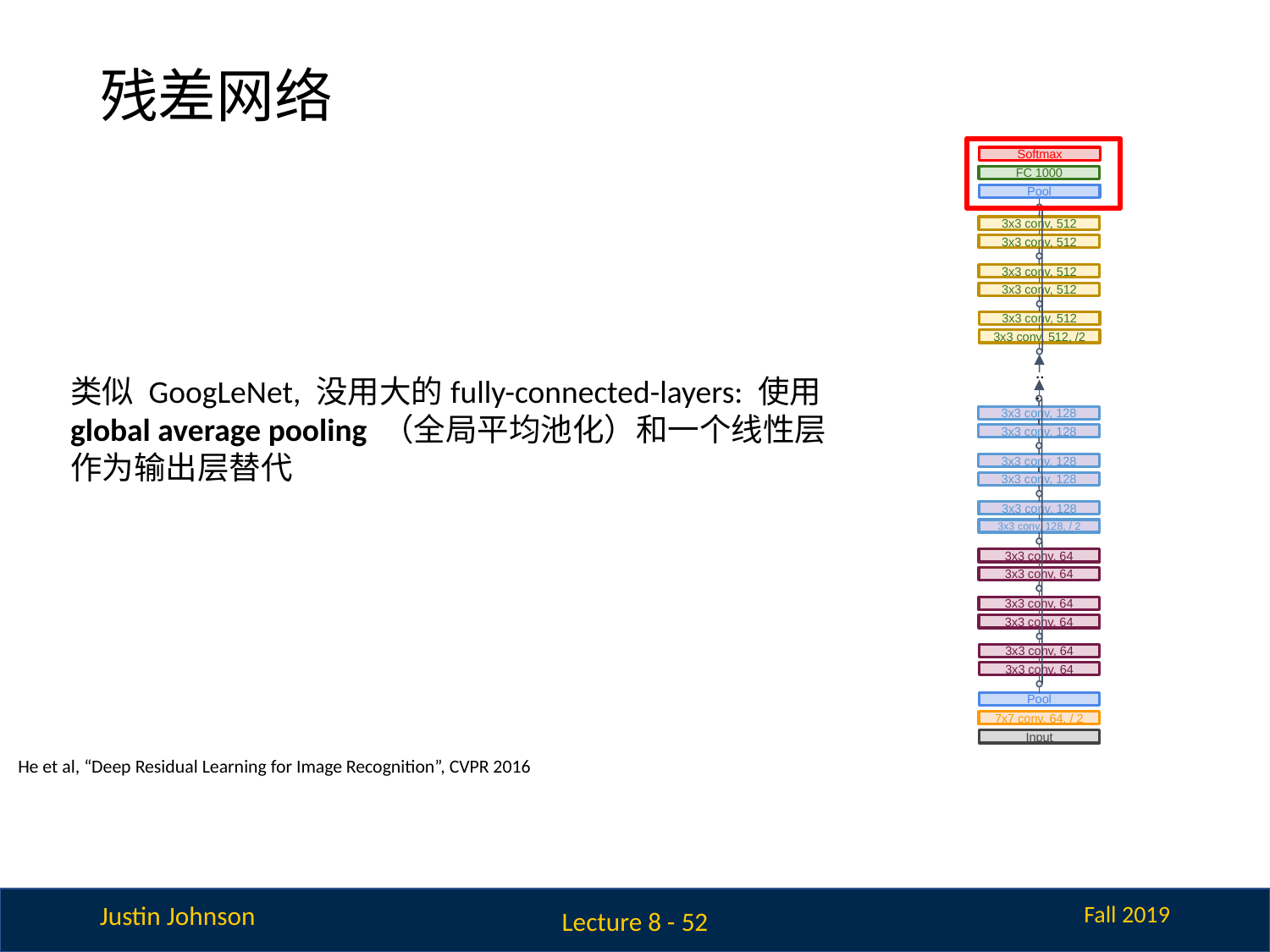

# 残差网络

Softmax
FC 1000
Pool

3x3 conv, 512
3x3 conv, 512

3x3 conv, 512
3x3 conv, 512

3x3 conv, 512
3x3 conv, 512, /2

...
类似 GoogLeNet, 没用大的fully-connected-layers: 使用 global average pooling （全局平均池化）和一个线性层作为输出层替代

3x3 conv, 128
3x3 conv, 128

3x3 conv, 128
3x3 conv, 128

3x3 conv, 128
3x3 conv, 128, / 2

3x3 conv, 64
3x3 conv, 64

3x3 conv, 64
3x3 conv, 64

3x3 conv, 64
3x3 conv, 64

Pool
7x7 conv, 64, / 2
Input
He et al, “Deep Residual Learning for Image Recognition”, CVPR 2016
Lecture 8 - 52